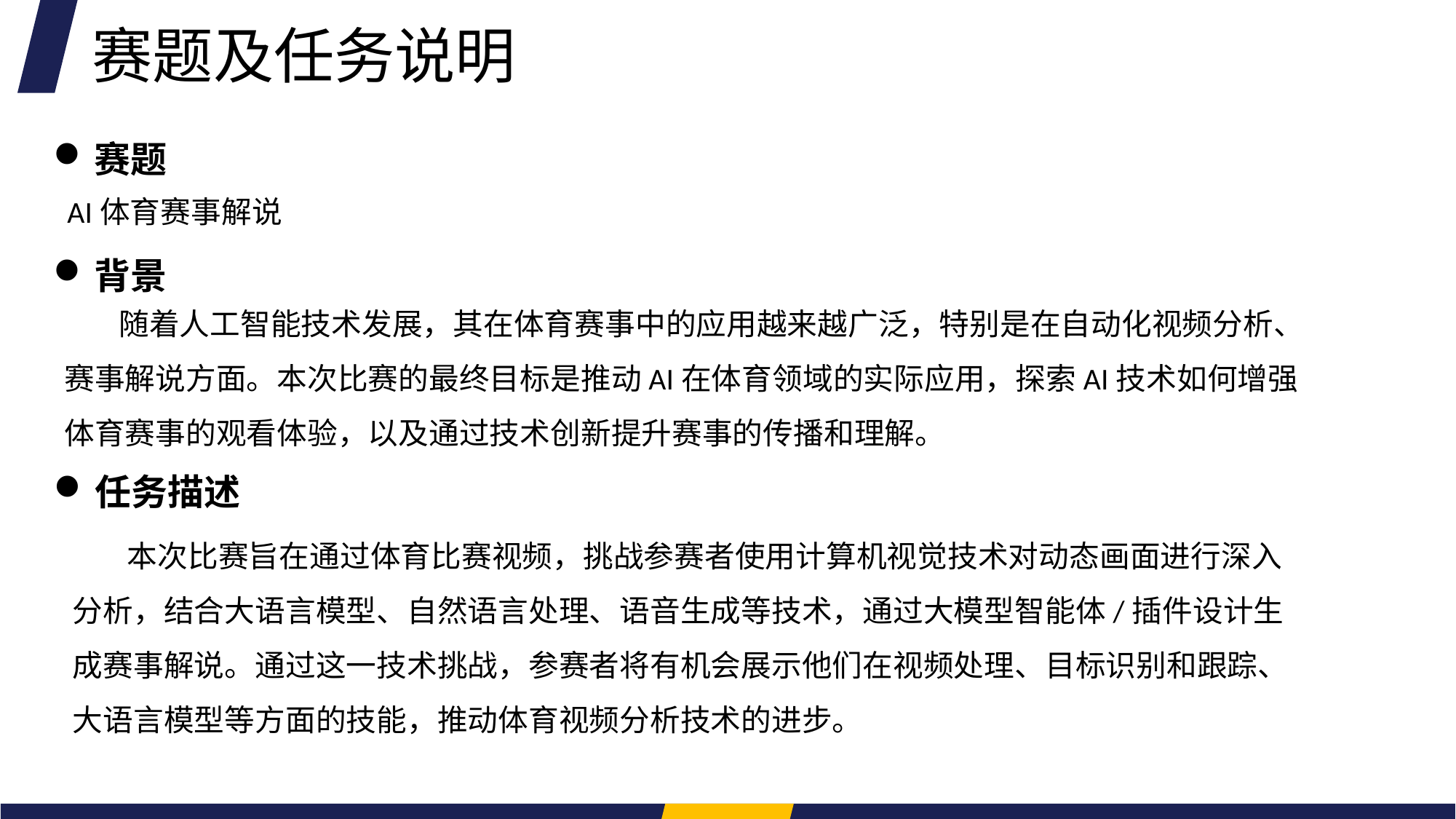

赛题及任务说明
赛题
AI体育赛事解说
背景
随着人工智能技术发展，其在体育赛事中的应用越来越广泛，特别是在自动化视频分析、赛事解说方面。本次比赛的最终目标是推动AI在体育领域的实际应用，探索AI技术如何增强体育赛事的观看体验，以及通过技术创新提升赛事的传播和理解。
任务描述
本次比赛旨在通过体育比赛视频，挑战参赛者使用计算机视觉技术对动态画面进行深入分析，结合大语言模型、自然语言处理、语音生成等技术，通过大模型智能体/插件设计生成赛事解说。通过这一技术挑战，参赛者将有机会展示他们在视频处理、目标识别和跟踪、大语言模型等方面的技能，推动体育视频分析技术的进步。
6